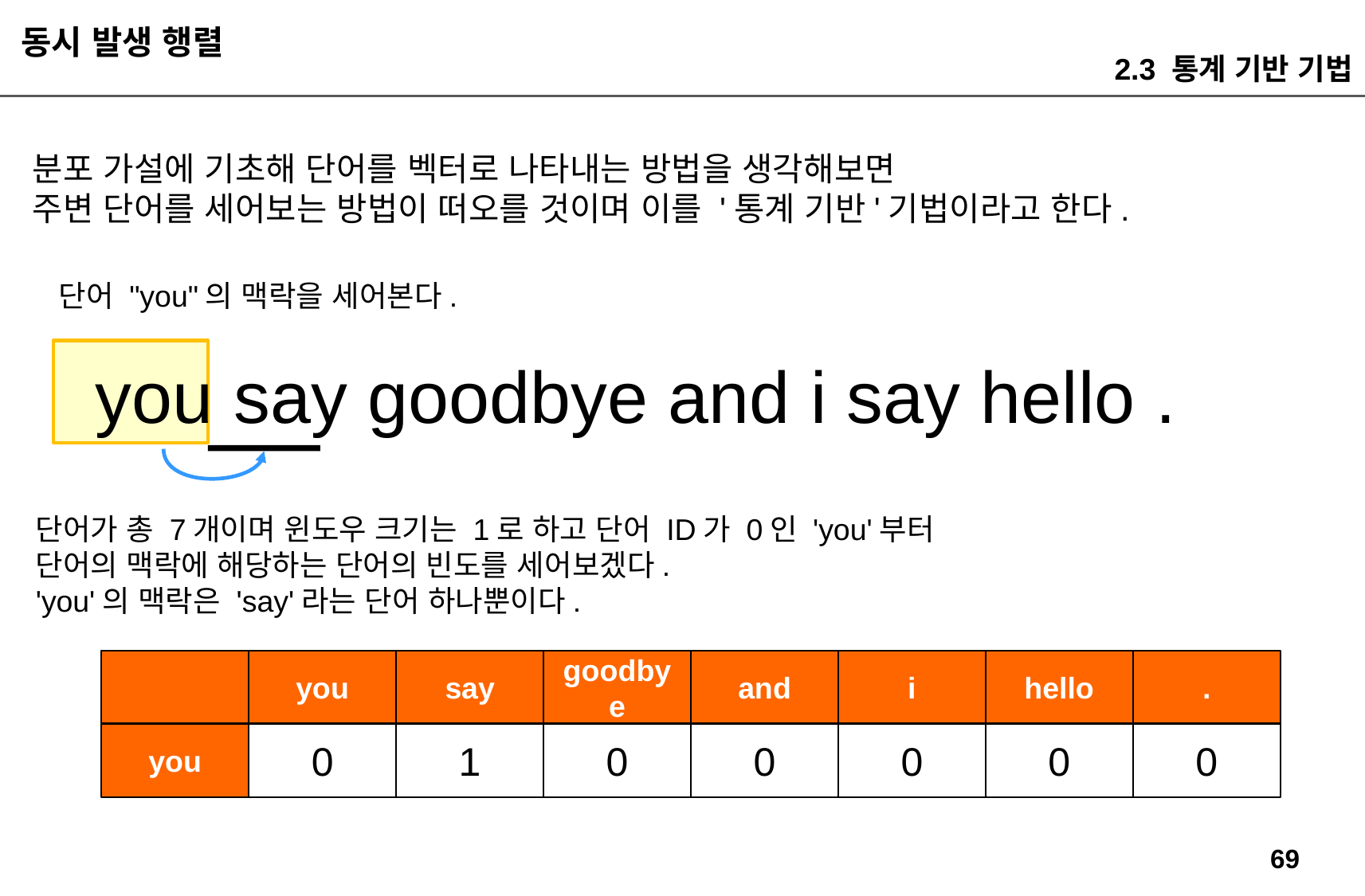

동시 발생 행렬
2.3 통계 기반 기법
분포 가설에 기초해 단어를 벡터로 나타내는 방법을 생각해보면
주변 단어를 세어보는 방법이 떠오를 것이며 이를 '통계 기반'기법이라고 한다.
단어 "you"의 맥락을 세어본다.

you say goodbye and i say hello .

단어가 총 7개이며 윈도우 크기는 1로 하고 단어 ID가 0인 'you'부터
단어의 맥락에 해당하는 단어의 빈도를 세어보겠다.
'you'의 맥락은 'say'라는 단어 하나뿐이다.

you
say
goodbye
and
i
hello
.
you
0
1
0
0
0
0
0